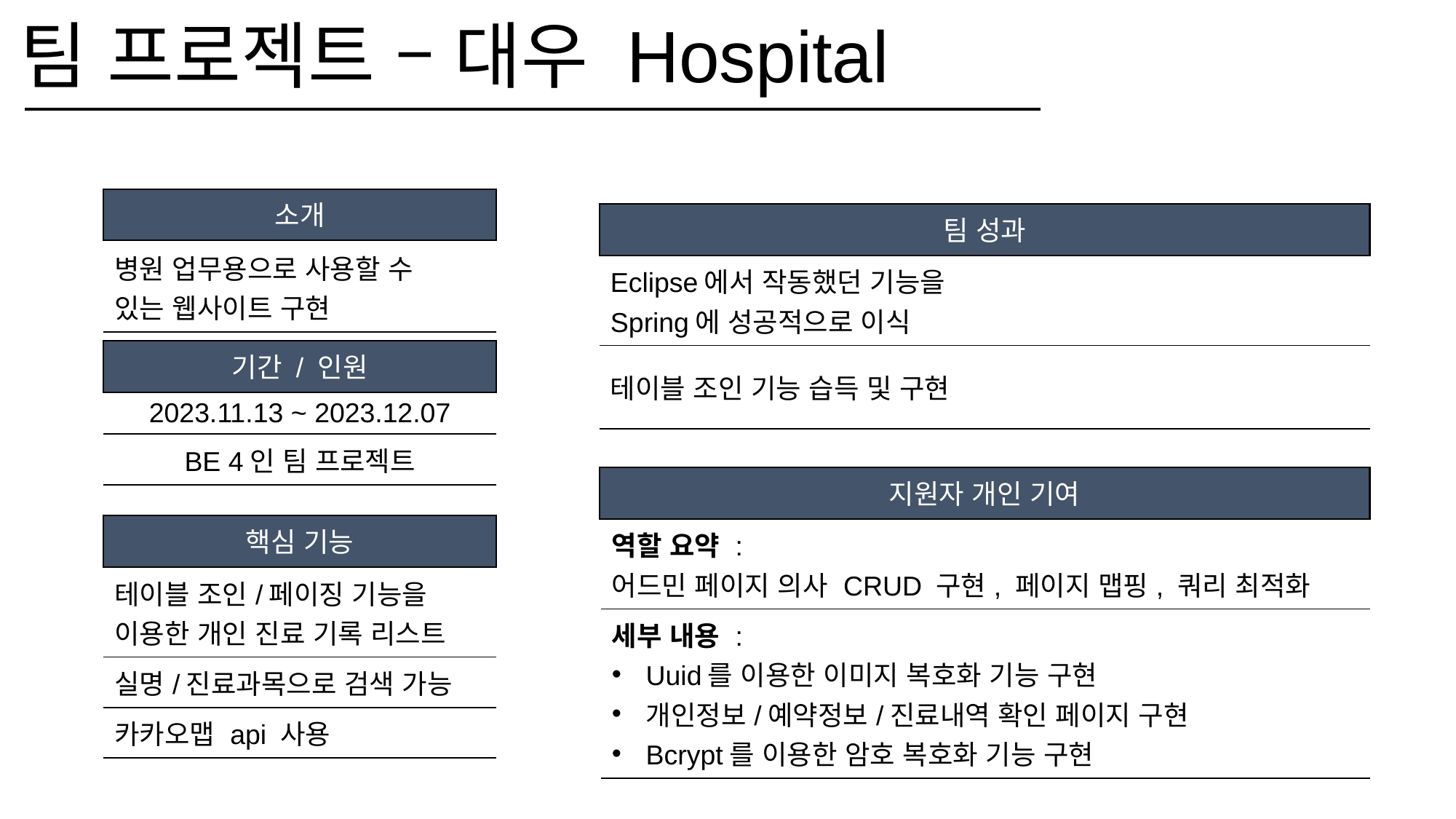

팀 프로젝트 – 대우 Hospital
소개
팀 성과
| 병원 업무용으로 사용할 수 있는 웹사이트 구현 |
| --- |
| Eclipse에서 작동했던 기능을 Spring에 성공적으로 이식 |
| --- |
| 테이블 조인 기능 습득 및 구현 |
기간 / 인원
| 2023.11.13 ~ 2023.12.07 |
| --- |
| BE 4인 팀 프로젝트 |
지원자 개인 기여
핵심 기능
| 역할 요약 : 어드민 페이지 의사 CRUD 구현, 페이지 맵핑, 쿼리 최적화 |
| --- |
| 세부 내용 : Uuid를 이용한 이미지 복호화 기능 구현 개인정보/예약정보/진료내역 확인 페이지 구현 Bcrypt를 이용한 암호 복호화 기능 구현 |
| 테이블 조인/페이징 기능을 이용한 개인 진료 기록 리스트 |
| --- |
| 실명/진료과목으로 검색 가능 |
| 카카오맵 api 사용 |